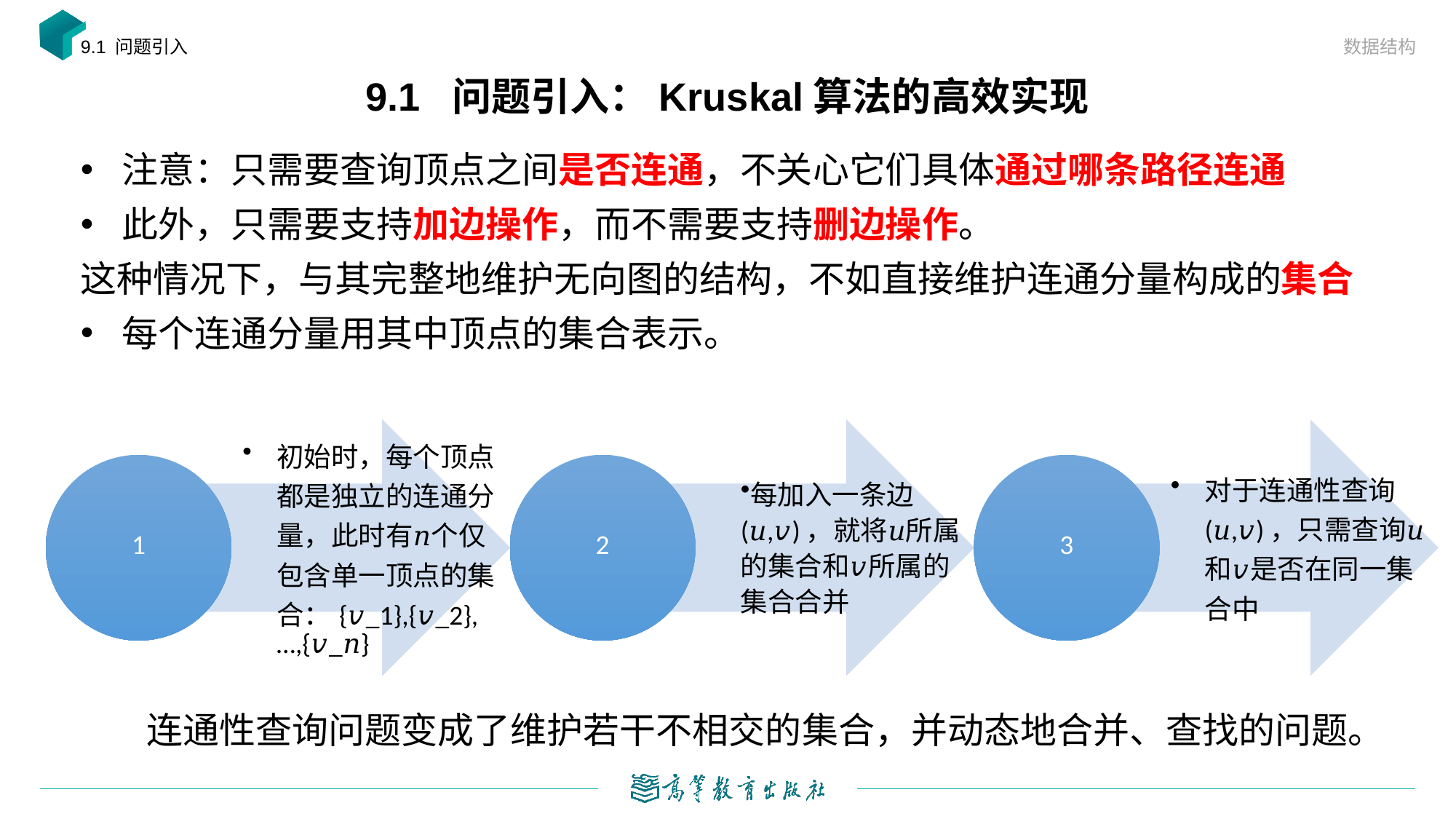

数据结构
9.1 问题引入
# 9.1  问题引入：Kruskal算法的高效实现
注意：只需要查询顶点之间是否连通，不关心它们具体通过哪条路径连通
此外，只需要支持加边操作，而不需要支持删边操作。
这种情况下，与其完整地维护无向图的结构，不如直接维护连通分量构成的集合
每个连通分量用其中顶点的集合表示。

1
初始时，每个顶点都是独立的连通分量，此时有𝑛个仅包含单一顶点的集合：{𝑣_1},{𝑣_2},…,{𝑣_𝑛}
2
每加入一条边(𝑢,𝑣)，就将𝑢所属的集合和𝑣所属的集合合并
3
对于连通性查询(𝑢,𝑣)，只需查询𝑢和𝑣是否在同一集合中
       连通性查询问题变成了维护若干不相交的集合，并动态地合并、查找的问题。